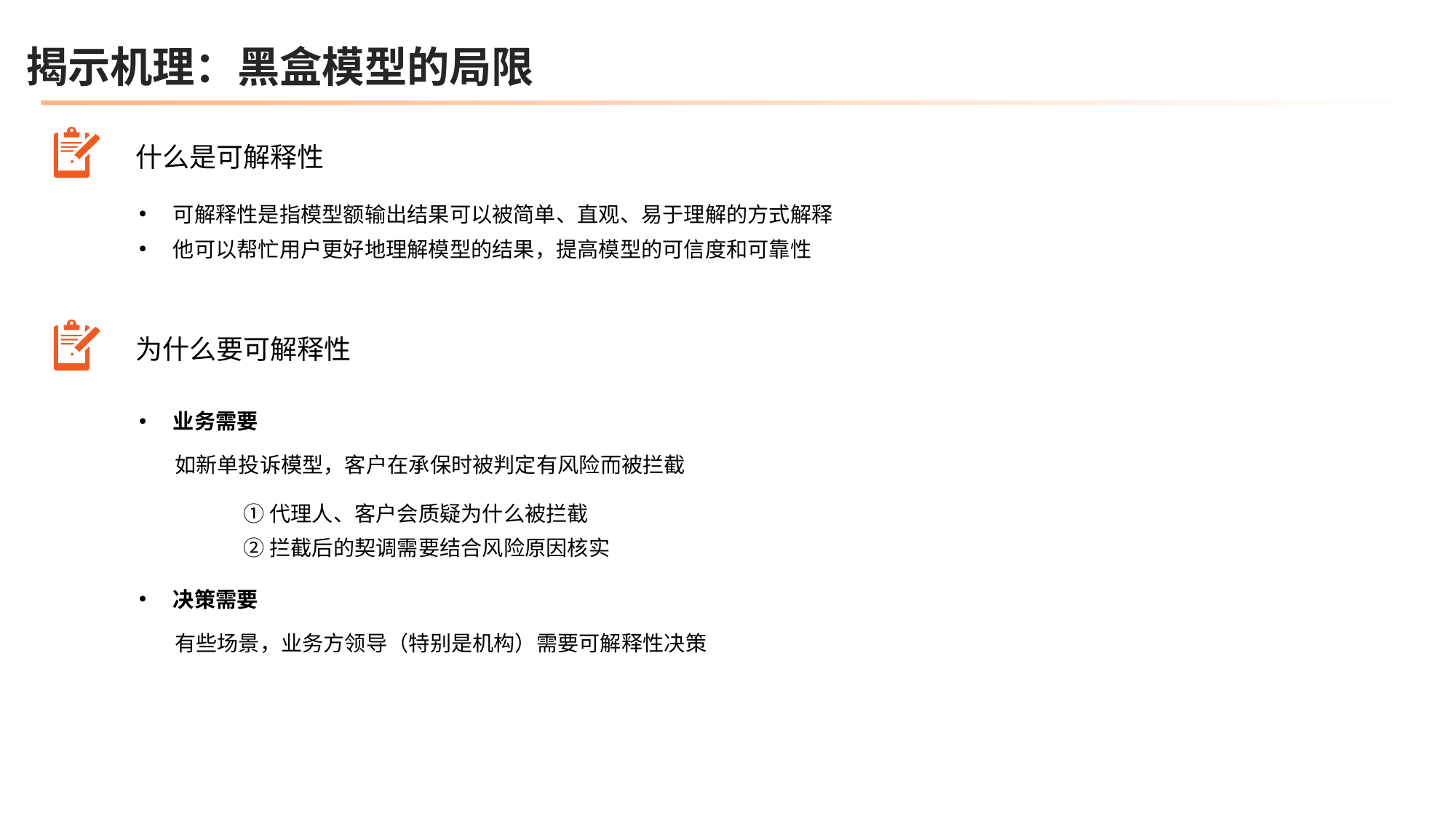

揭示机理：黑盒模型的局限

什么是可解释性
可解释性是指模型额输出结果可以被简单、直观、易于理解的方式解释
他可以帮忙用户更好地理解模型的结果，提高模型的可信度和可靠性

为什么要可解释性
业务需要
如新单投诉模型，客户在承保时被判定有风险而被拦截
①代理人、客户会质疑为什么被拦截
②拦截后的契调需要结合风险原因核实
决策需要
有些场景，业务方领导（特别是机构）需要可解释性决策